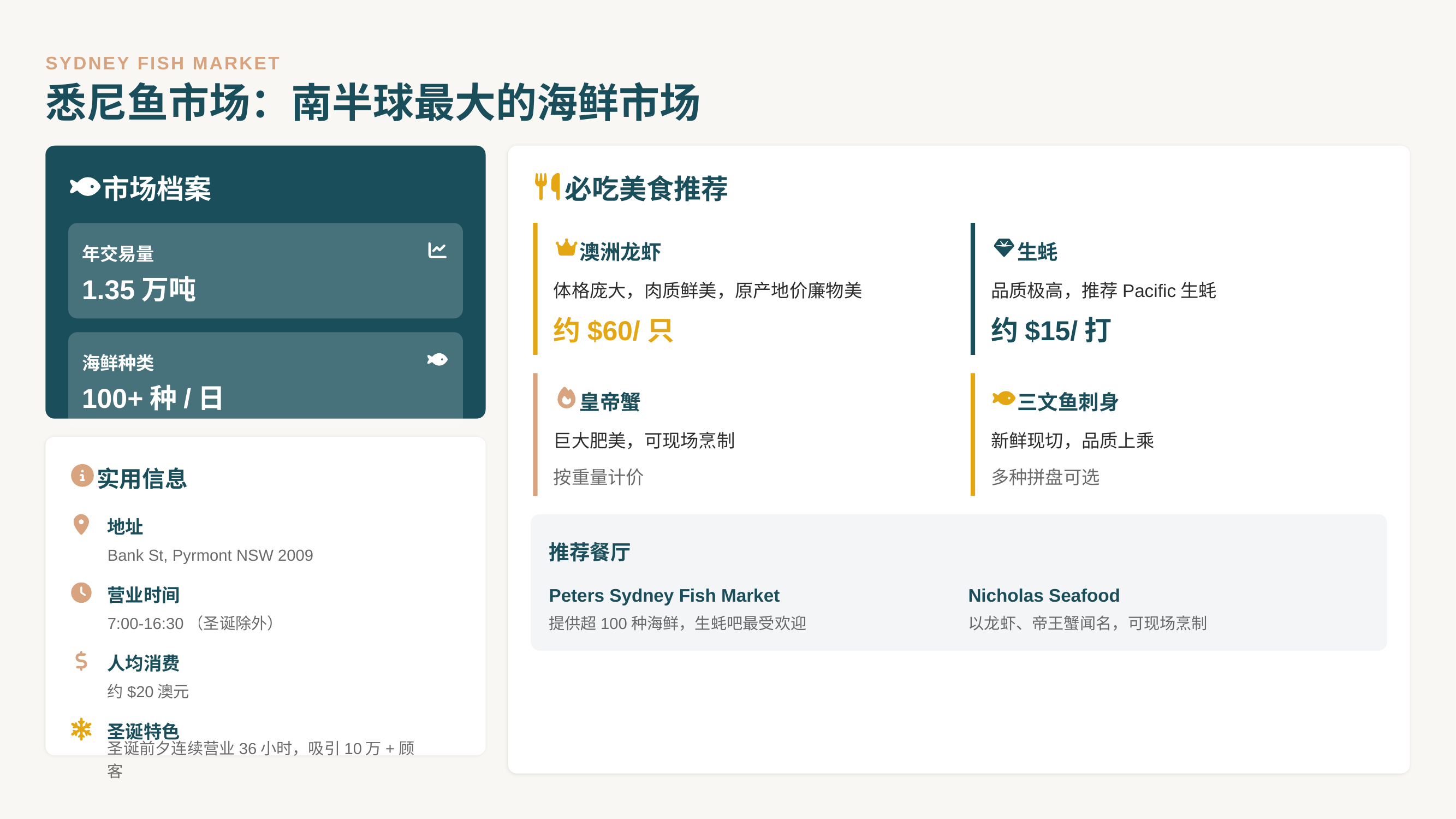

SYDNEY FISH MARKET
悉尼鱼市场：南半球最大的海鲜市场

市场档案
必吃美食推荐

澳洲龙虾
生蚝
年交易量

1.35万吨
体格庞大，肉质鲜美，原产地价廉物美
品质极高，推荐Pacific生蚝
约$60/只
约$15/打

海鲜种类

100+种/日
皇帝蟹
三文鱼刺身

巨大肥美，可现场烹制
新鲜现切，品质上乘

实用信息
按重量计价
多种拼盘可选

地址

推荐餐厅
Bank St, Pyrmont NSW 2009
营业时间
Peters Sydney Fish Market
Nicholas Seafood

7:00-16:30（圣诞除外）
提供超100种海鲜，生蚝吧最受欢迎
以龙虾、帝王蟹闻名，可现场烹制
人均消费

约$20澳元
圣诞特色

圣诞前夕连续营业36小时，吸引10万+顾客